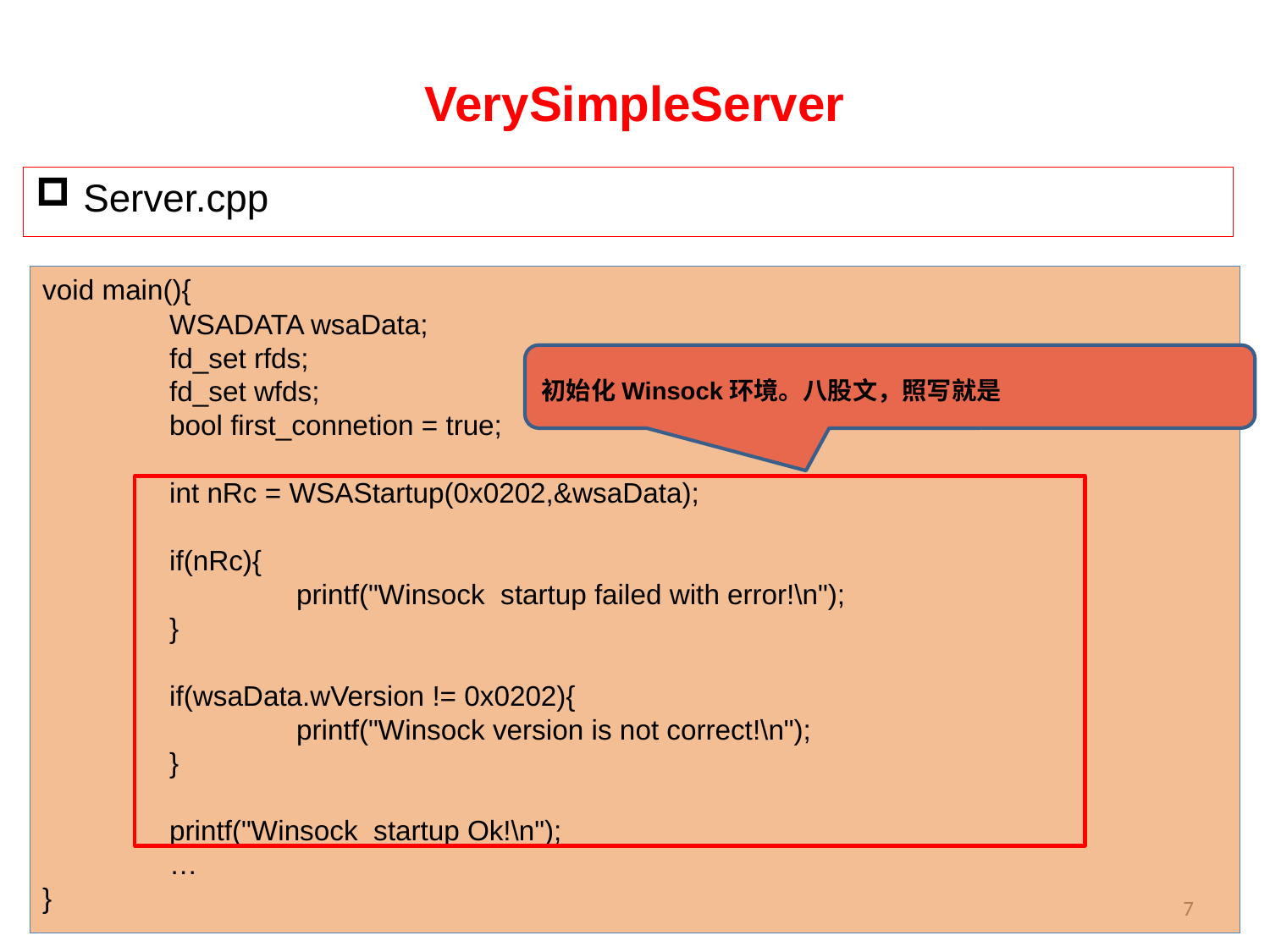

# VerySimpleServer
Server.cpp
void main(){
	WSADATA wsaData;
	fd_set rfds;
	fd_set wfds;
	bool first_connetion = true;

	int nRc = WSAStartup(0x0202,&wsaData);

	if(nRc){
		printf("Winsock  startup failed with error!\n");
	}

	if(wsaData.wVersion != 0x0202){
		printf("Winsock version is not correct!\n");
	}

	printf("Winsock  startup Ok!\n");
	…
}
初始化Winsock环境。八股文，照写就是

7